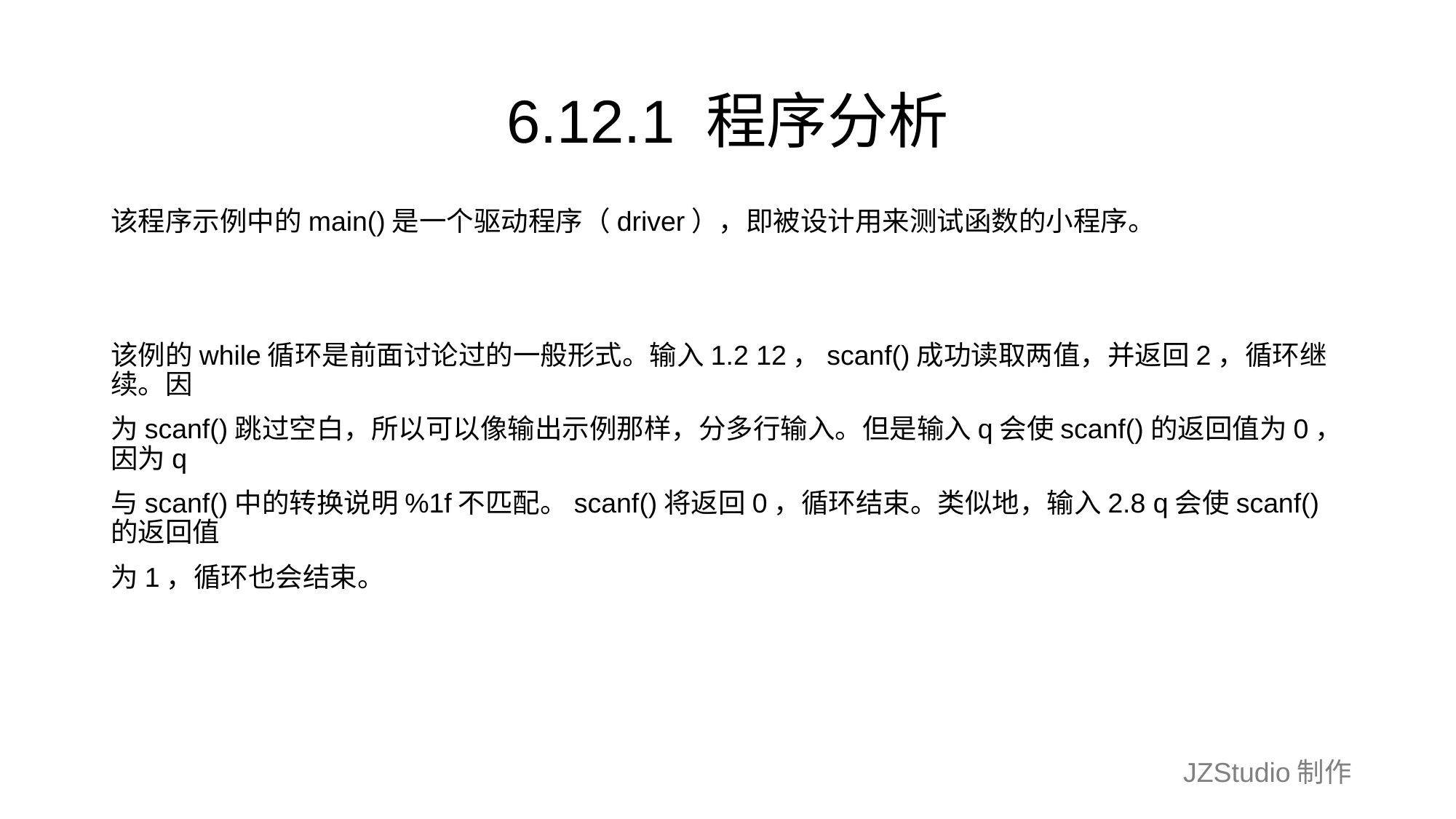

# 6.12.1 程序分析
该程序示例中的main()是一个驱动程序（driver），即被设计用来测试函数的小程序。

该例的while循环是前面讨论过的一般形式。输入1.2 12，scanf()成功读取两值，并返回2，循环继续。因
为scanf()跳过空白，所以可以像输出示例那样，分多行输入。但是输入q会使scanf()的返回值为0，因为q
与scanf()中的转换说明%1f不匹配。scanf()将返回0，循环结束。类似地，输入2.8 q会使scanf()的返回值
为1，循环也会结束。